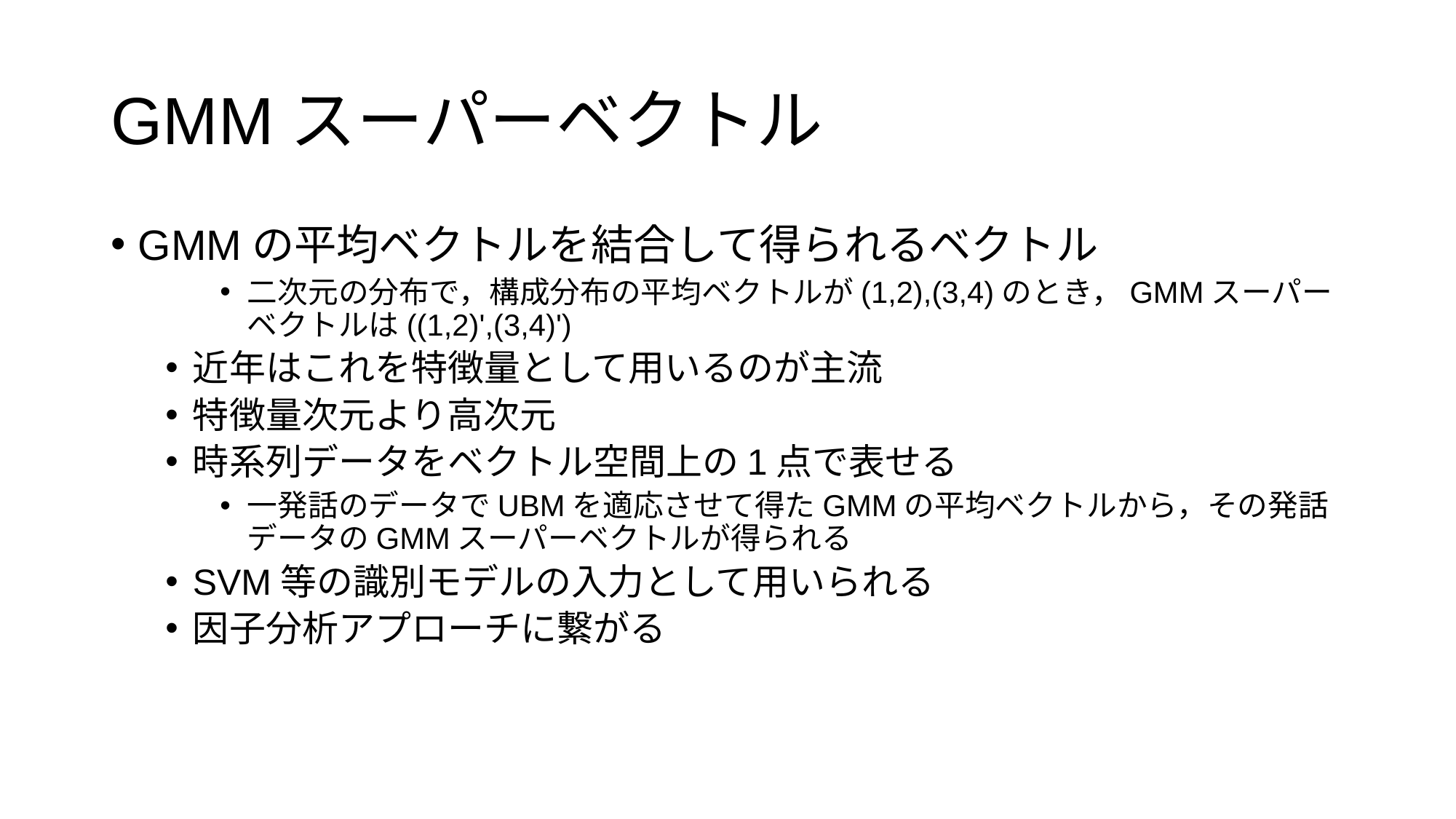

# GMMスーパーベクトル
GMMの平均ベクトルを結合して得られるベクトル
二次元の分布で，構成分布の平均ベクトルが(1,2),(3,4)のとき，GMMスーパーベクトルは((1,2)',(3,4)')
近年はこれを特徴量として用いるのが主流
特徴量次元より高次元
時系列データをベクトル空間上の1点で表せる
一発話のデータでUBMを適応させて得たGMMの平均ベクトルから，その発話データのGMMスーパーベクトルが得られる
SVM等の識別モデルの入力として用いられる
因子分析アプローチに繋がる